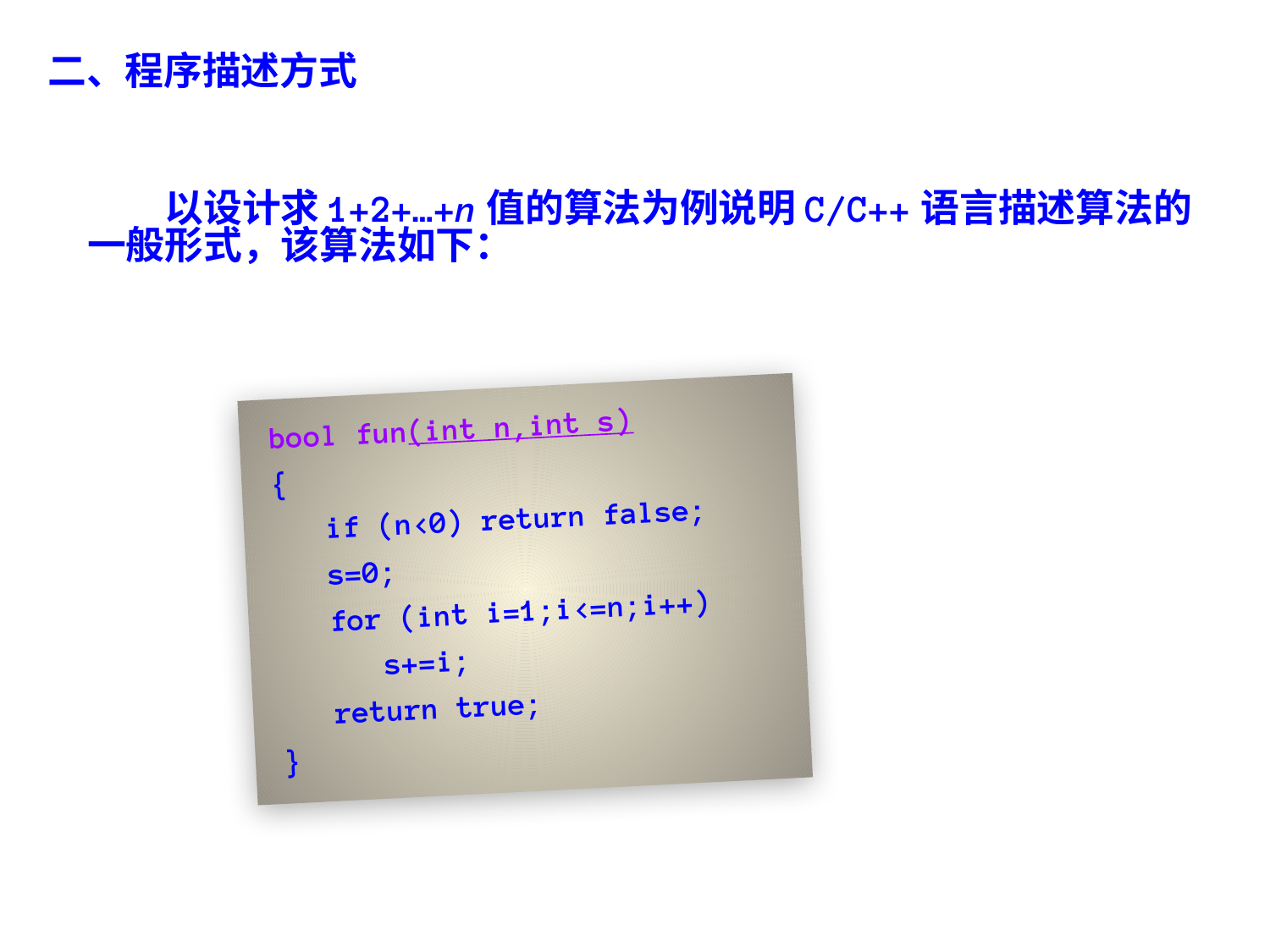

二、程序描述方式
　　以设计求1+2+…+n值的算法为例说明C/C++语言描述算法的一般形式，该算法如下：
bool fun(int n,int s)
{
   if (n<0) return false;
   s=0;
   for (int i=1;i<=n;i++)
      s+=i;
   return true;
}